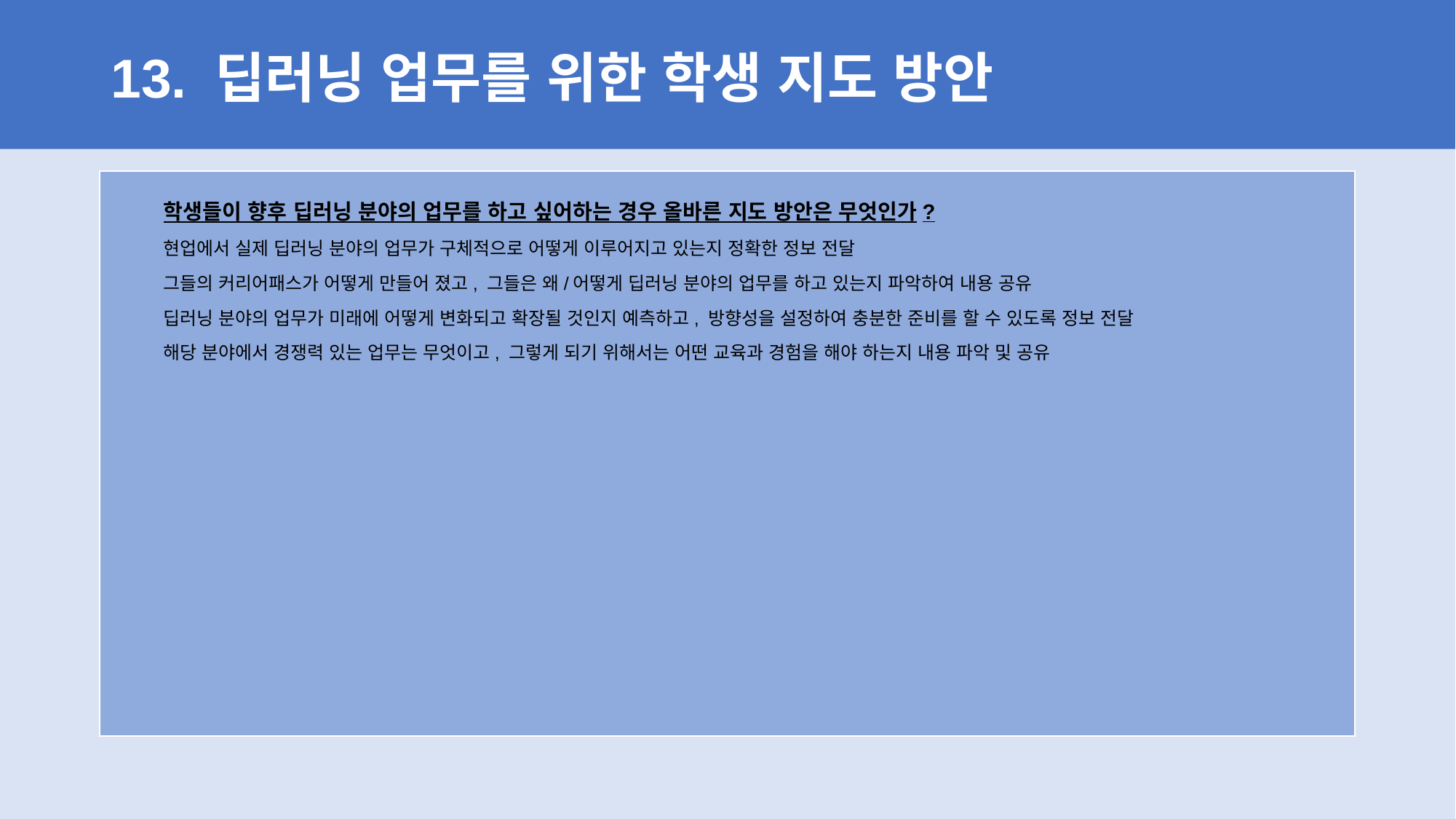

# 13. 딥러닝 업무를 위한 학생 지도 방안

학생들이 향후 딥러닝 분야의 업무를 하고 싶어하는 경우 올바른 지도 방안은 무엇인가?
현업에서 실제 딥러닝 분야의 업무가 구체적으로 어떻게 이루어지고 있는지 정확한 정보 전달
그들의 커리어패스가 어떻게 만들어 졌고, 그들은 왜/어떻게 딥러닝 분야의 업무를 하고 있는지 파악하여 내용 공유
딥러닝 분야의 업무가 미래에 어떻게 변화되고 확장될 것인지 예측하고, 방향성을 설정하여 충분한 준비를 할 수 있도록 정보 전달
해당 분야에서 경쟁력 있는 업무는 무엇이고, 그렇게 되기 위해서는 어떤 교육과 경험을 해야 하는지 내용 파악 및 공유